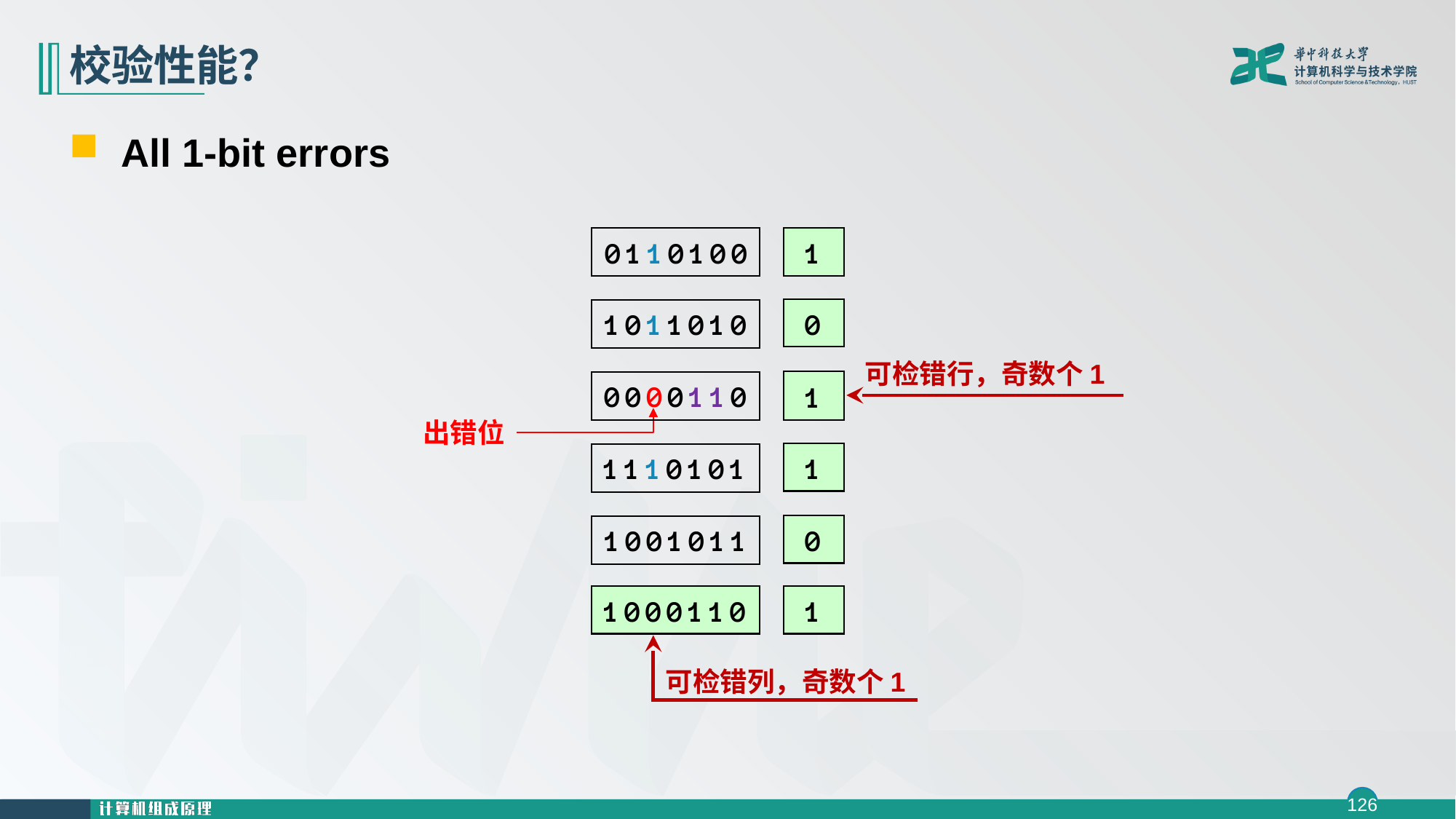

# 校验性能？
 All 1-bit errors

1

0110100
1011010
0

0000110
1

1
1110101

0
1001011

1000110
1
可检错行，奇数个1

出错位
可检错列，奇数个1